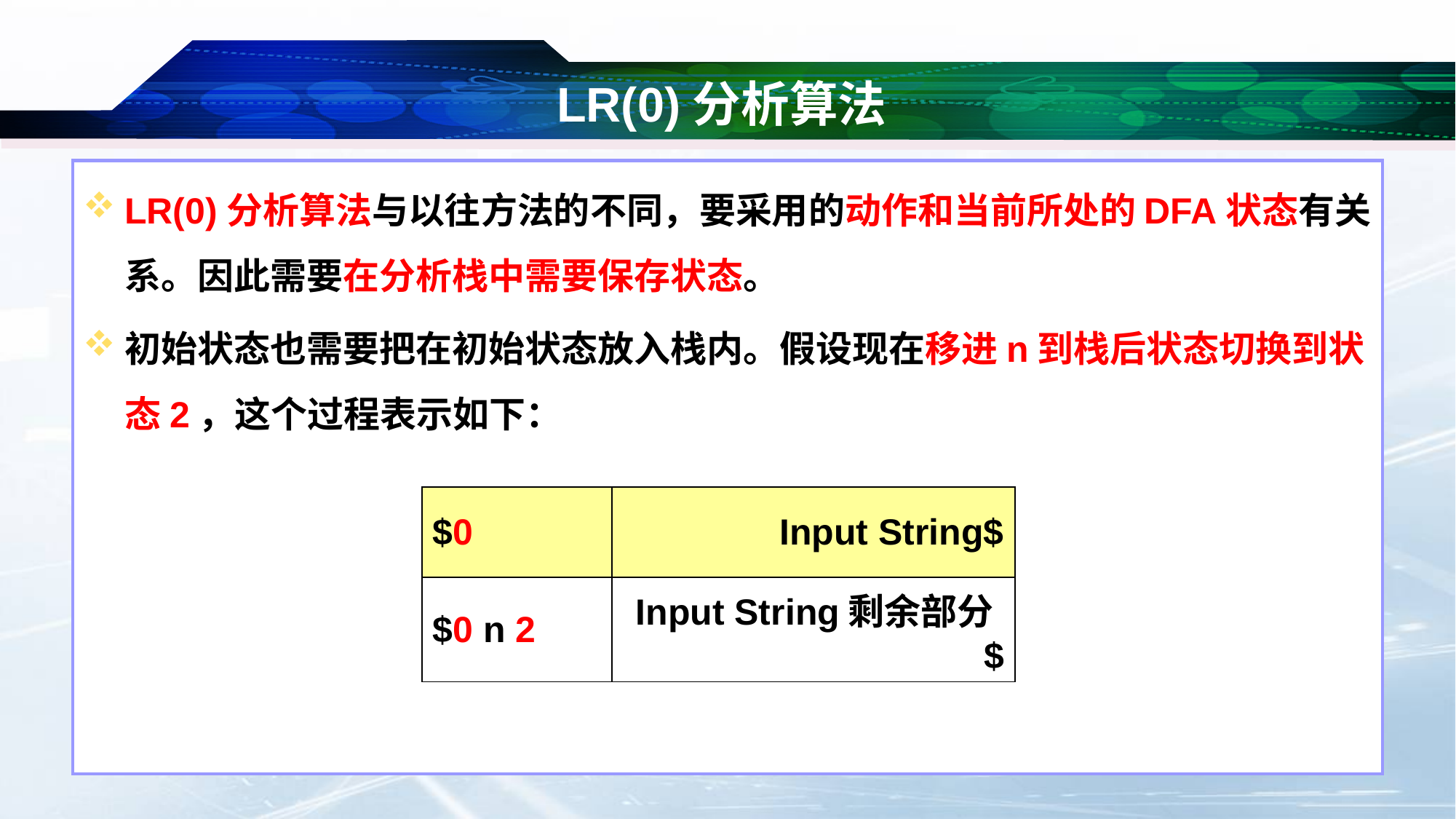

# LR(0)分析算法
LR(0)分析算法与以往方法的不同，要采用的动作和当前所处的DFA状态有关系。因此需要在分析栈中需要保存状态。
初始状态也需要把在初始状态放入栈内。假设现在移进n到栈后状态切换到状态2，这个过程表示如下：
| $0 | Input String$ |
| --- | --- |
| $0 n 2 | Input String剩余部分$ |